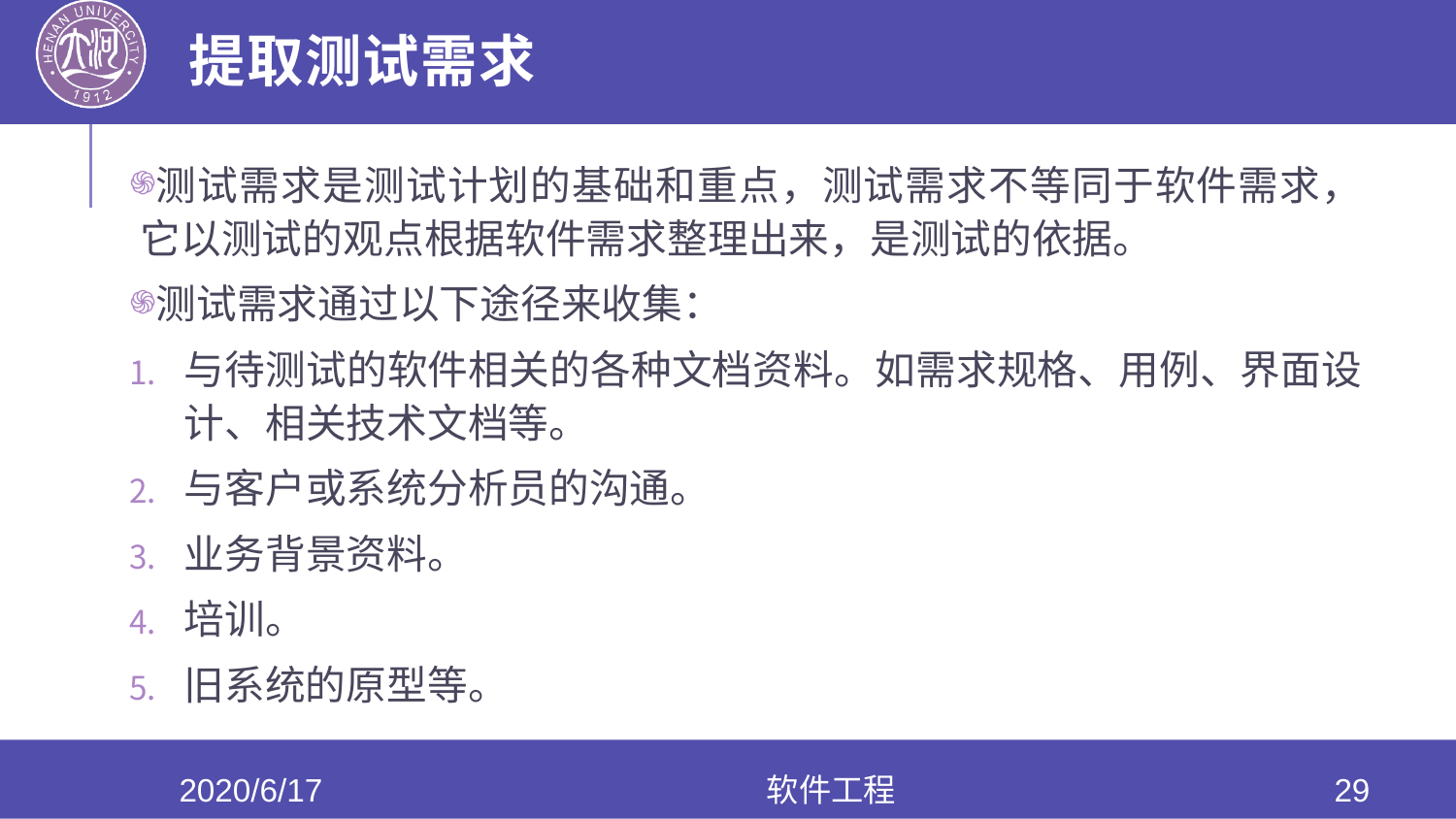

# 提取测试需求
测试需求是测试计划的基础和重点，测试需求不等同于软件需求，它以测试的观点根据软件需求整理出来，是测试的依据。
测试需求通过以下途径来收集：
与待测试的软件相关的各种文档资料。如需求规格、用例、界面设计、相关技术文档等。
与客户或系统分析员的沟通。
业务背景资料。
培训。
旧系统的原型等。
2020/6/17
软件工程
29